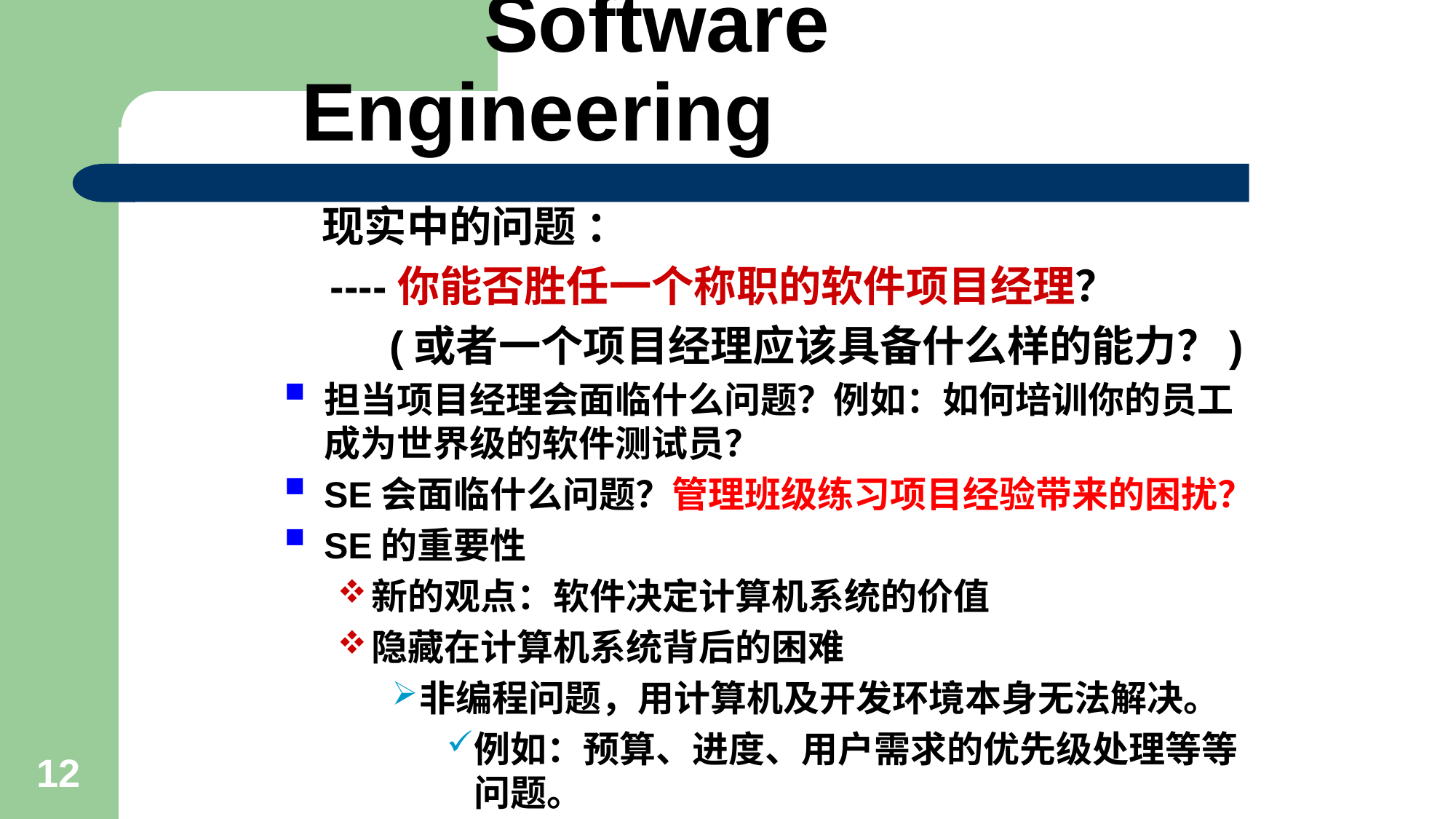

# Software   Engineering
   现实中的问题 ：
    ----你能否胜任一个称职的软件项目经理？
         (或者一个项目经理应该具备什么样的能力？)
担当项目经理会面临什么问题？例如：如何培训你的员工成为世界级的软件测试员？
SE会面临什么问题？管理班级练习项目经验带来的困扰？
SE的重要性
新的观点：软件决定计算机系统的价值
隐藏在计算机系统背后的困难
非编程问题，用计算机及开发环境本身无法解决。
例如：预算、进度、用户需求的优先级处理等等问题。
12